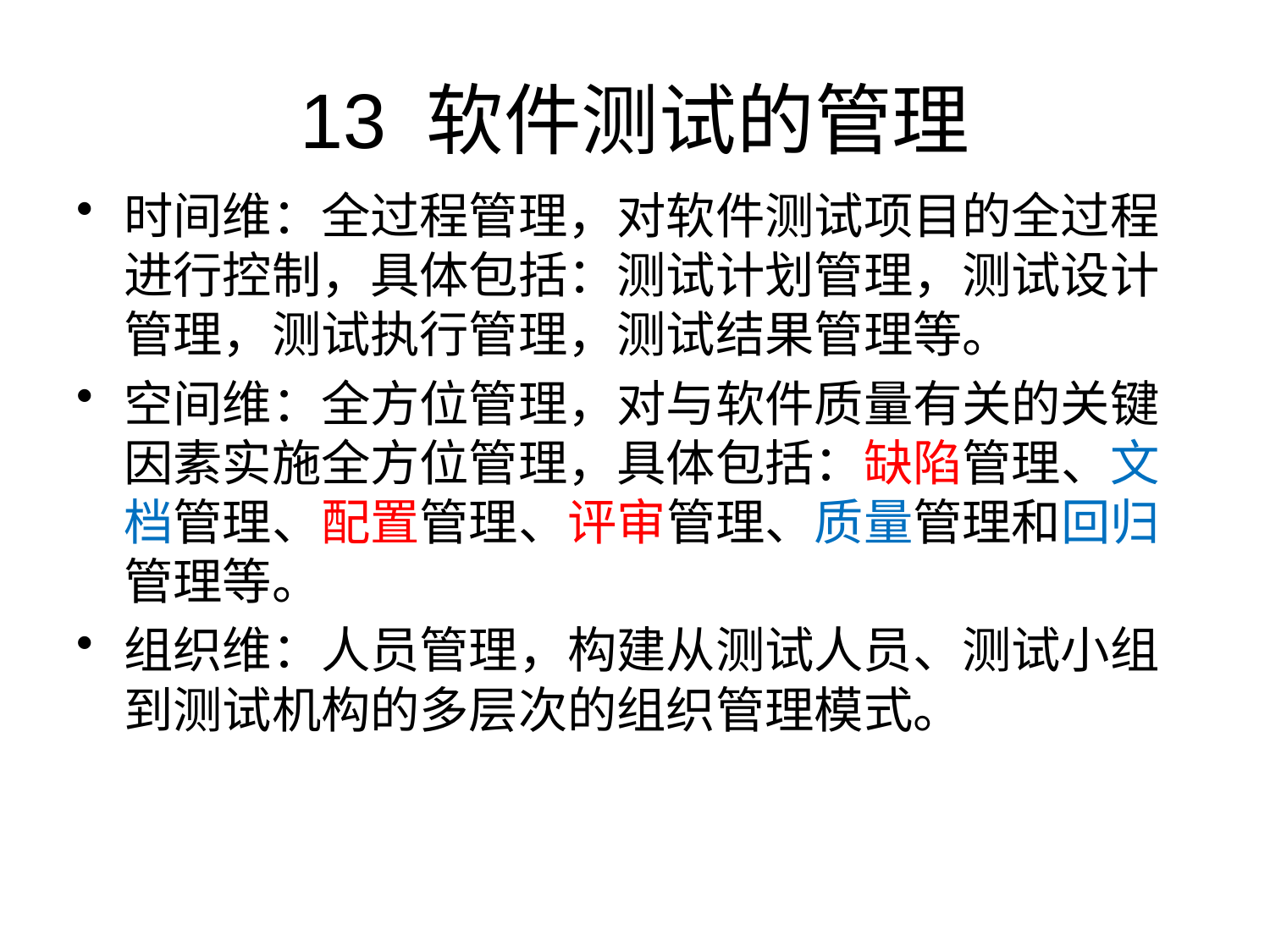

# 13 软件测试的管理
时间维：全过程管理，对软件测试项目的全过程进行控制，具体包括：测试计划管理，测试设计管理，测试执行管理，测试结果管理等。
空间维：全方位管理，对与软件质量有关的关键因素实施全方位管理，具体包括：缺陷管理、文档管理、配置管理、评审管理、质量管理和回归管理等。
组织维：人员管理，构建从测试人员、测试小组到测试机构的多层次的组织管理模式。